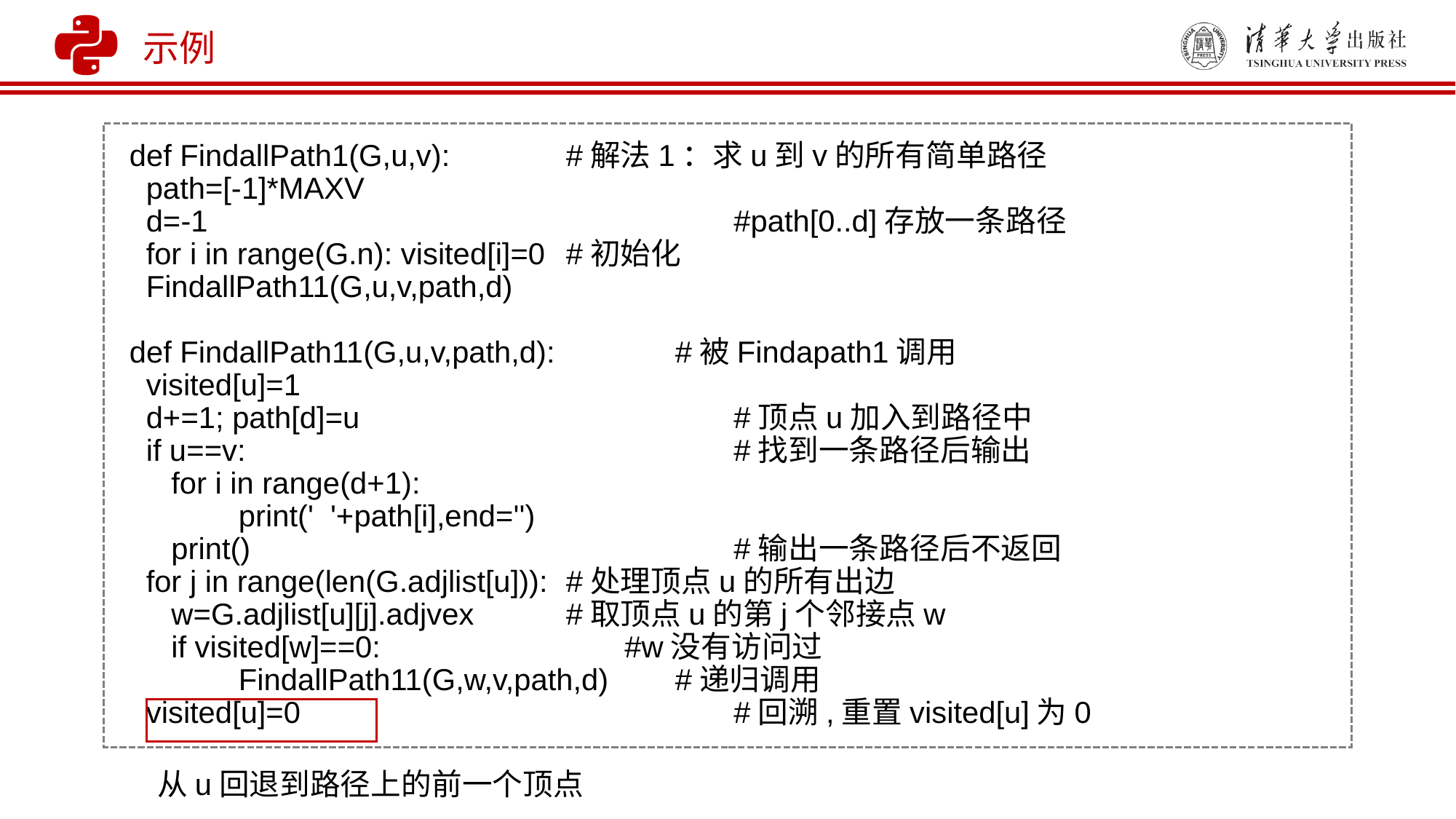

示例
def FindallPath1(G,u,v):            	#解法1：求u到v的所有简单路径
  path=[-1]*MAXV
  d=-1					       #path[0..d]存放一条路径
  for i in range(G.n): visited[i]=0 	#初始化
  FindallPath11(G,u,v,path,d)

def FindallPath11(G,u,v,path,d):    	#被Findapath1调用
  visited[u]=1
  d+=1; path[d]=u			       #顶点u加入到路径中
  if u==v:			      	       #找到一条路径后输出
     for i in range(d+1):
      	print('  '+path[i],end='')
     print()			      	       #输出一条路径后不返回
  for j in range(len(G.adjlist[u])):	#处理顶点u的所有出边
     w=G.adjlist[u][j].adjvex       	#取顶点u的第j个邻接点w
     if visited[w]==0:		       #w没有访问过
      	FindallPath11(G,w,v,path,d)  	#递归调用
  visited[u]=0			  	       #回溯,重置visited[u]为0

从u回退到路径上的前一个顶点